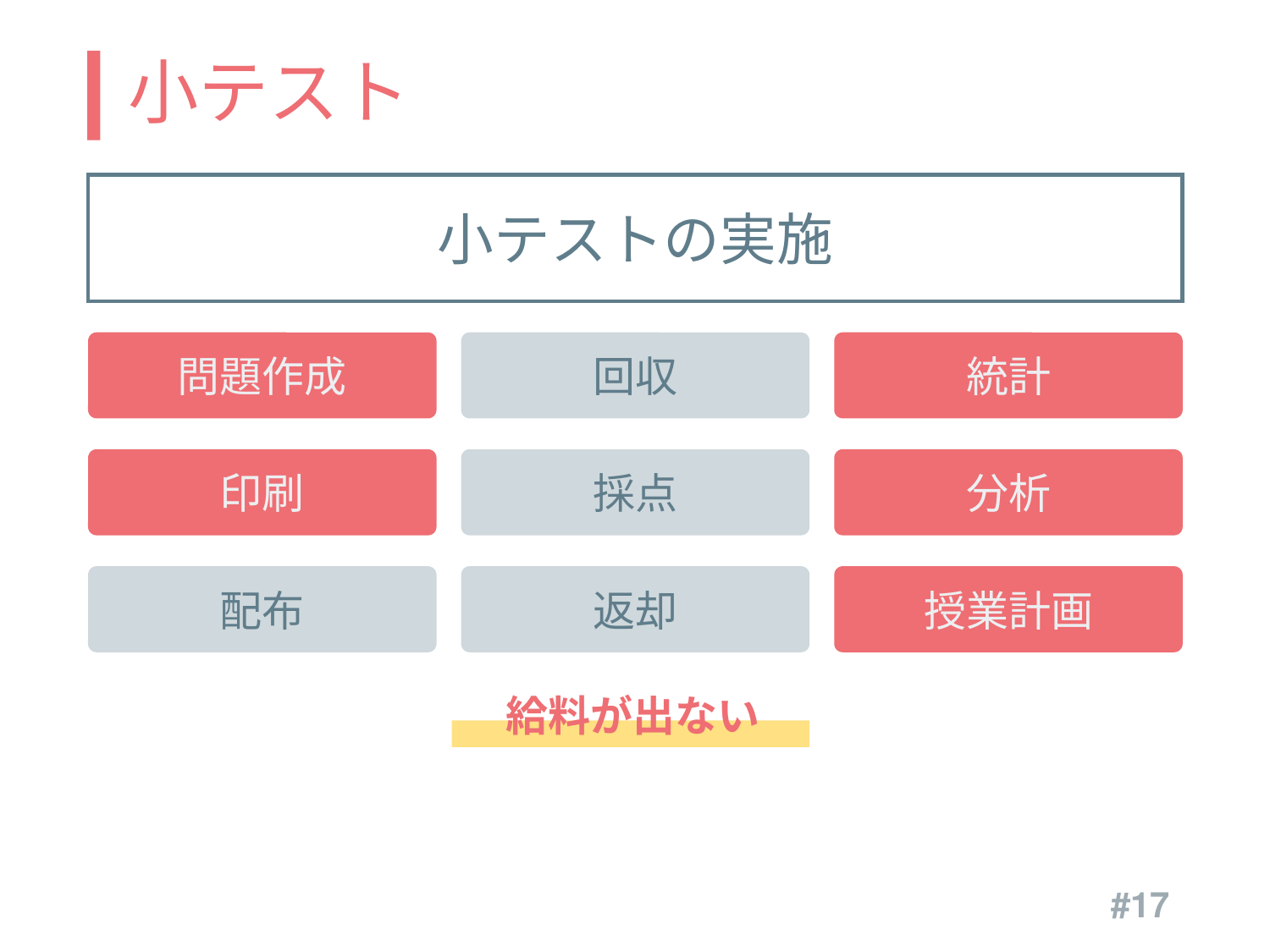

# 小テスト
小テストの実施
回収
統計
問題作成
採点
分析
印刷
授業計画
返却
配布
給料が出ない

#17